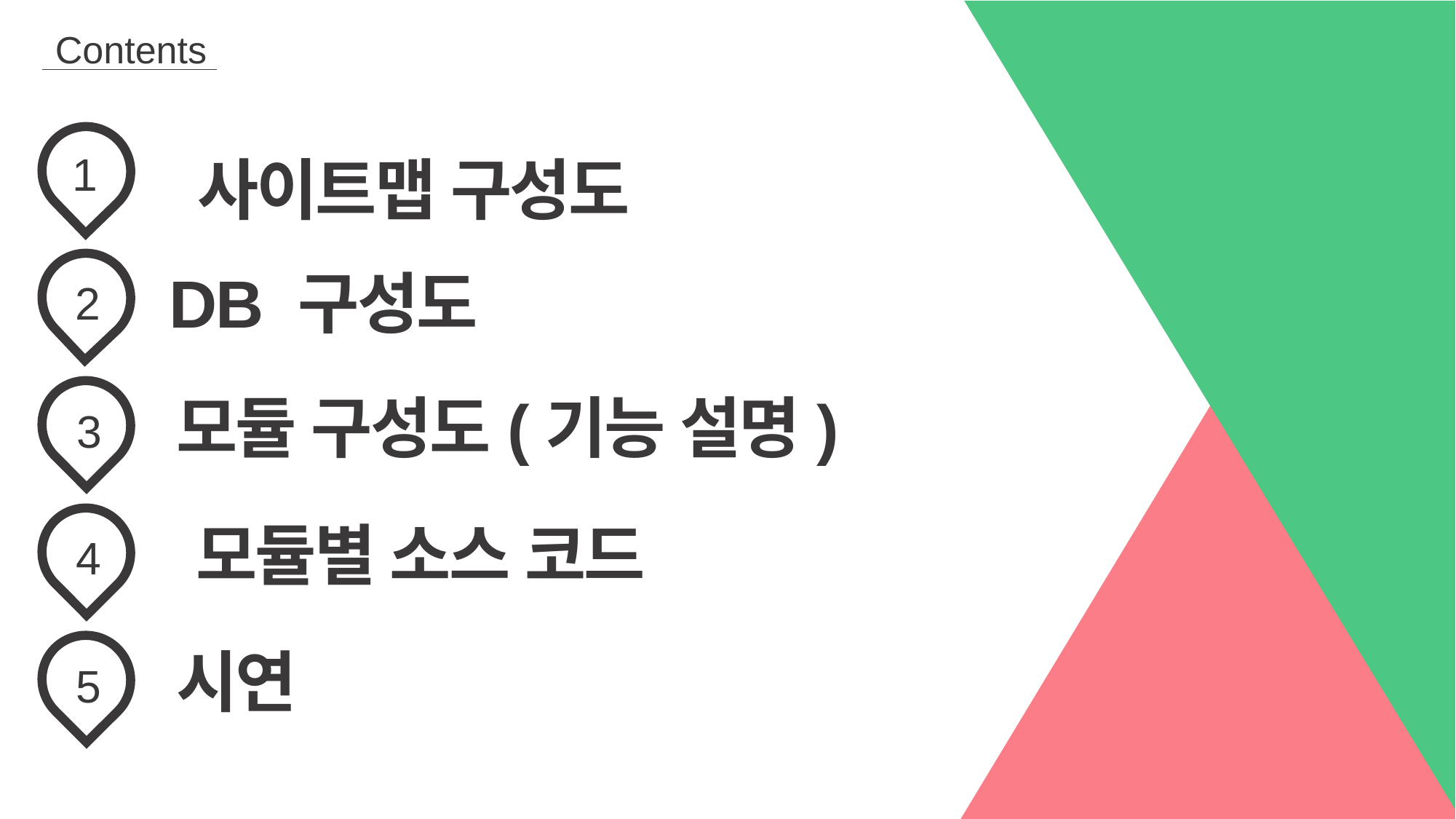

Contents

 1
 사이트맵 구성도
DB 구성도

모듈 구성도(기능 설명)

 2

 3
모듈별 소스 코드

 4
시연

 5